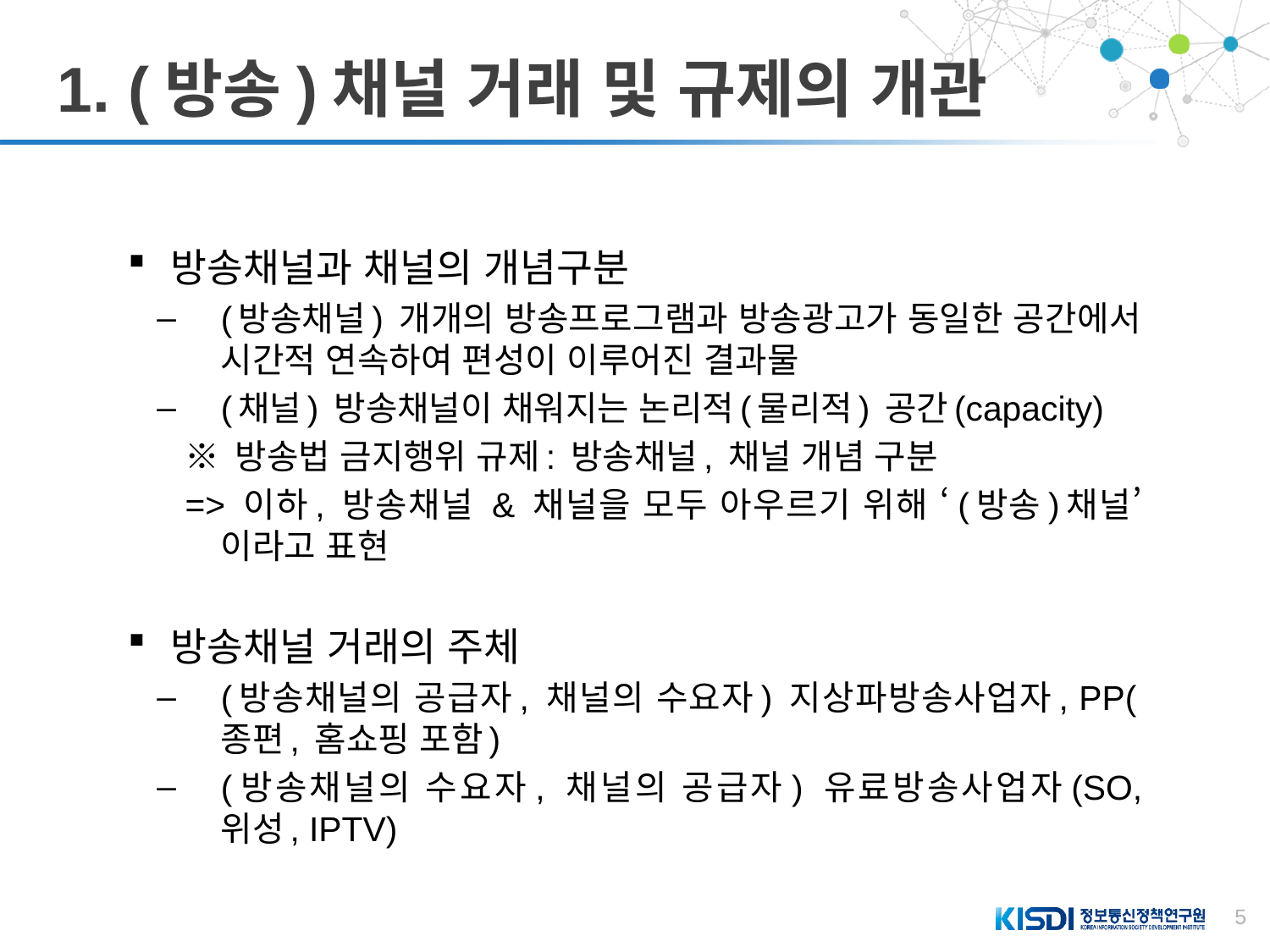

# 1. (방송)채널 거래 및 규제의 개관
방송채널과 채널의 개념구분
(방송채널) 개개의 방송프로그램과 방송광고가 동일한 공간에서 시간적 연속하여 편성이 이루어진 결과물
(채널) 방송채널이 채워지는 논리적(물리적) 공간(capacity)
※ 방송법 금지행위 규제: 방송채널, 채널 개념 구분
=> 이하, 방송채널 & 채널을 모두 아우르기 위해 ‘(방송)채널’이라고 표현

방송채널 거래의 주체
(방송채널의 공급자, 채널의 수요자) 지상파방송사업자, PP(종편, 홈쇼핑 포함)
(방송채널의 수요자, 채널의 공급자) 유료방송사업자(SO, 위성, IPTV)
5